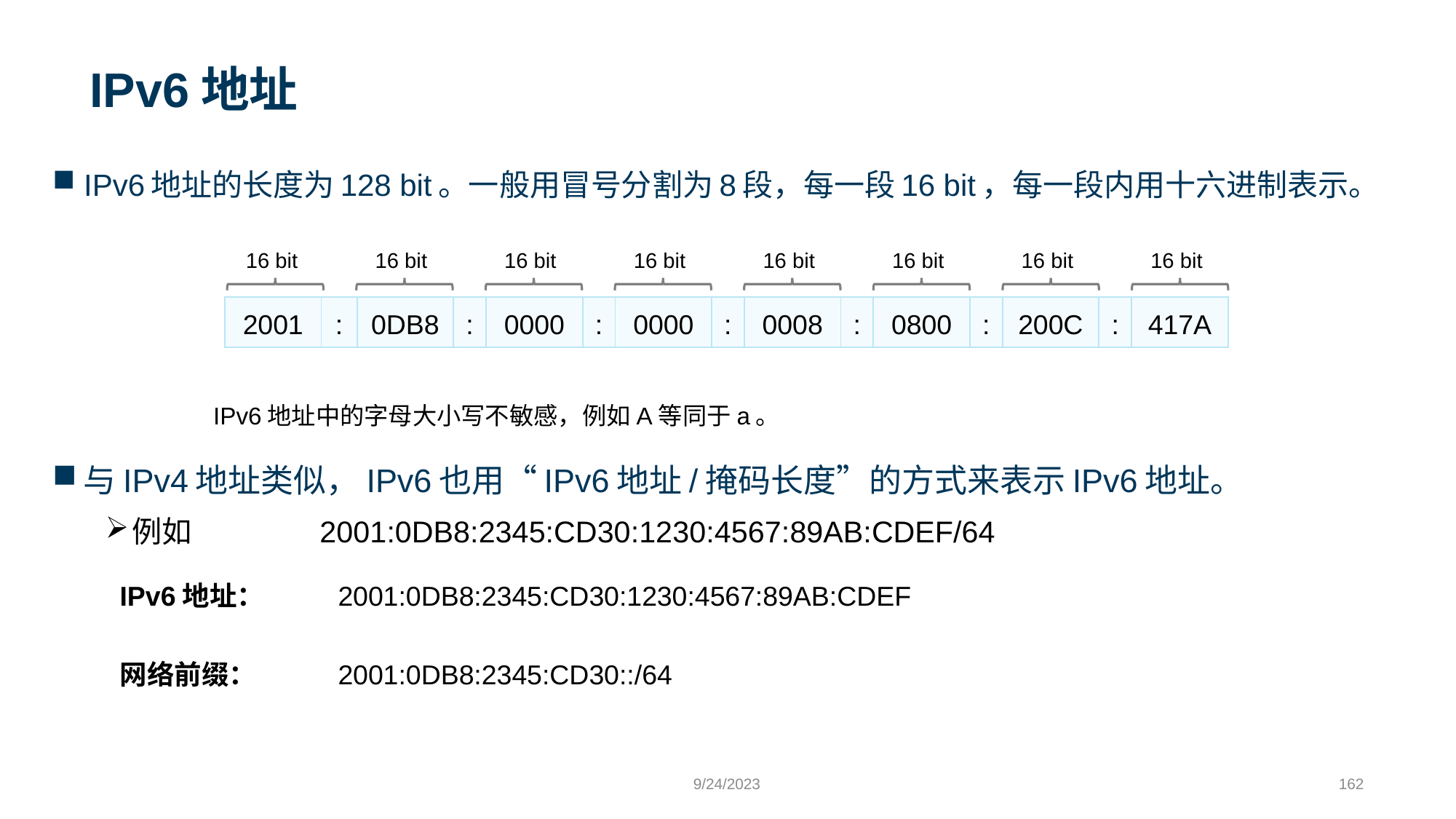

# IPv6地址
IPv6地址的长度为128 bit。一般用冒号分割为8段，每一段16 bit，每一段内用十六进制表示。

16 bit

16 bit

16 bit

16 bit

16 bit

16 bit

16 bit

16 bit
| 2001 | : | 0DB8 | : | 0000 | : | 0000 | : | 0008 | : | 0800 | : | 200C | : | 417A |
| --- | --- | --- | --- | --- | --- | --- | --- | --- | --- | --- | --- | --- | --- | --- |
IPv6地址中的字母大小写不敏感，例如A等同于a。
与IPv4地址类似，IPv6也用“IPv6地址/掩码长度”的方式来表示IPv6地址。
例如                  2001:0DB8:2345:CD30:1230:4567:89AB:CDEF/64
IPv6地址：	2001:0DB8:2345:CD30:1230:4567:89AB:CDEF

网络前缀：	2001:0DB8:2345:CD30::/64

9/24/2023
162